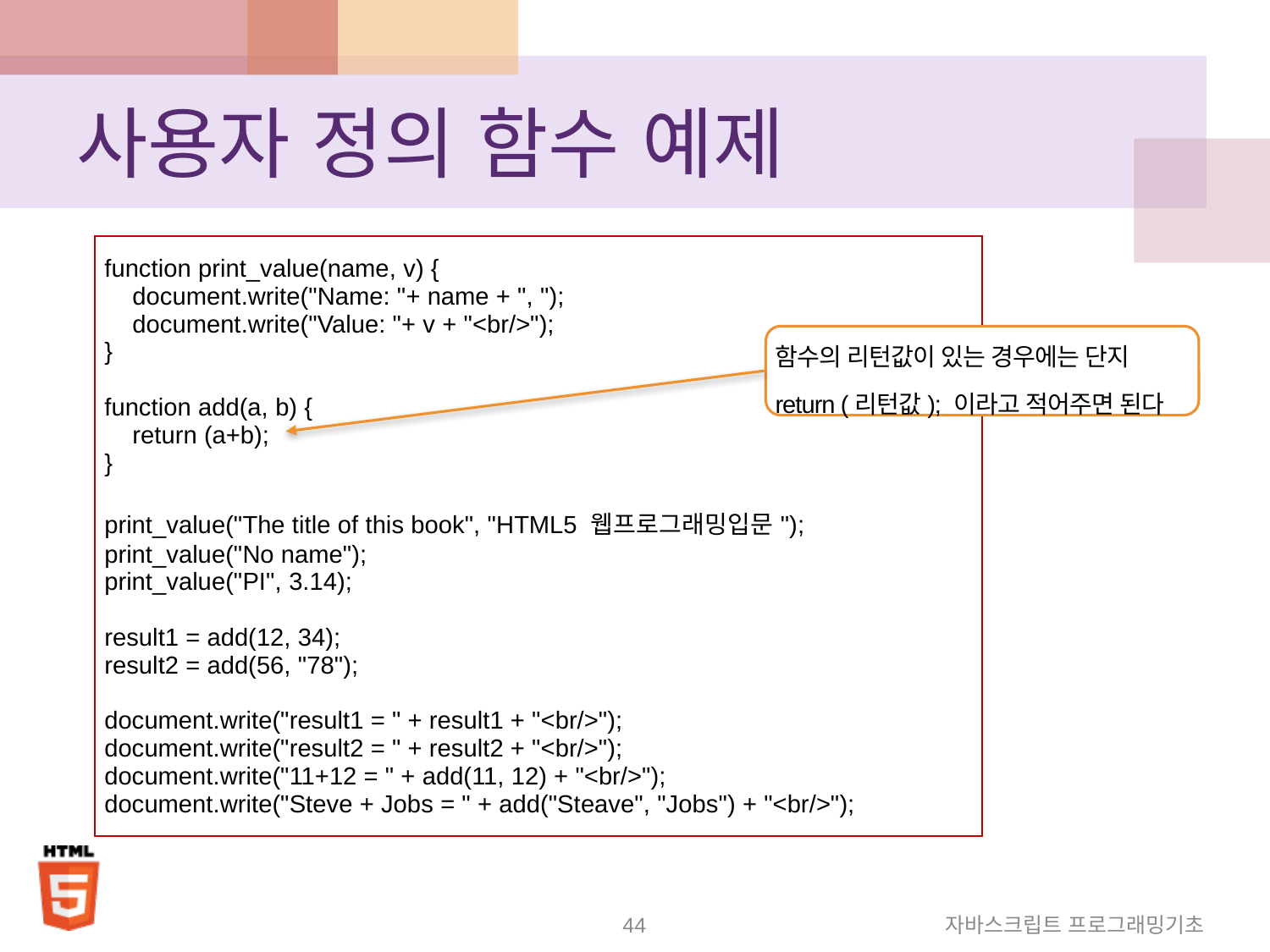

# 사용자 정의 함수 예제
| function print\_value(name, v) { document.write("Name: "+ name + ", "); document.write("Value: "+ v + "<br/>"); } function add(a, b) { return (a+b); } print\_value("The title of this book", "HTML5 웹프로그래밍입문"); print\_value("No name"); print\_value("PI", 3.14); result1 = add(12, 34); result2 = add(56, "78"); document.write("result1 = " + result1 + "<br/>"); document.write("result2 = " + result2 + "<br/>"); document.write("11+12 = " + add(11, 12) + "<br/>"); document.write("Steve + Jobs = " + add("Steave", "Jobs") + "<br/>"); |
| --- |
함수의 리턴값이 있는 경우에는 단지 return (리턴값); 이라고 적어주면 된다
44
자바스크립트 프로그래밍기초